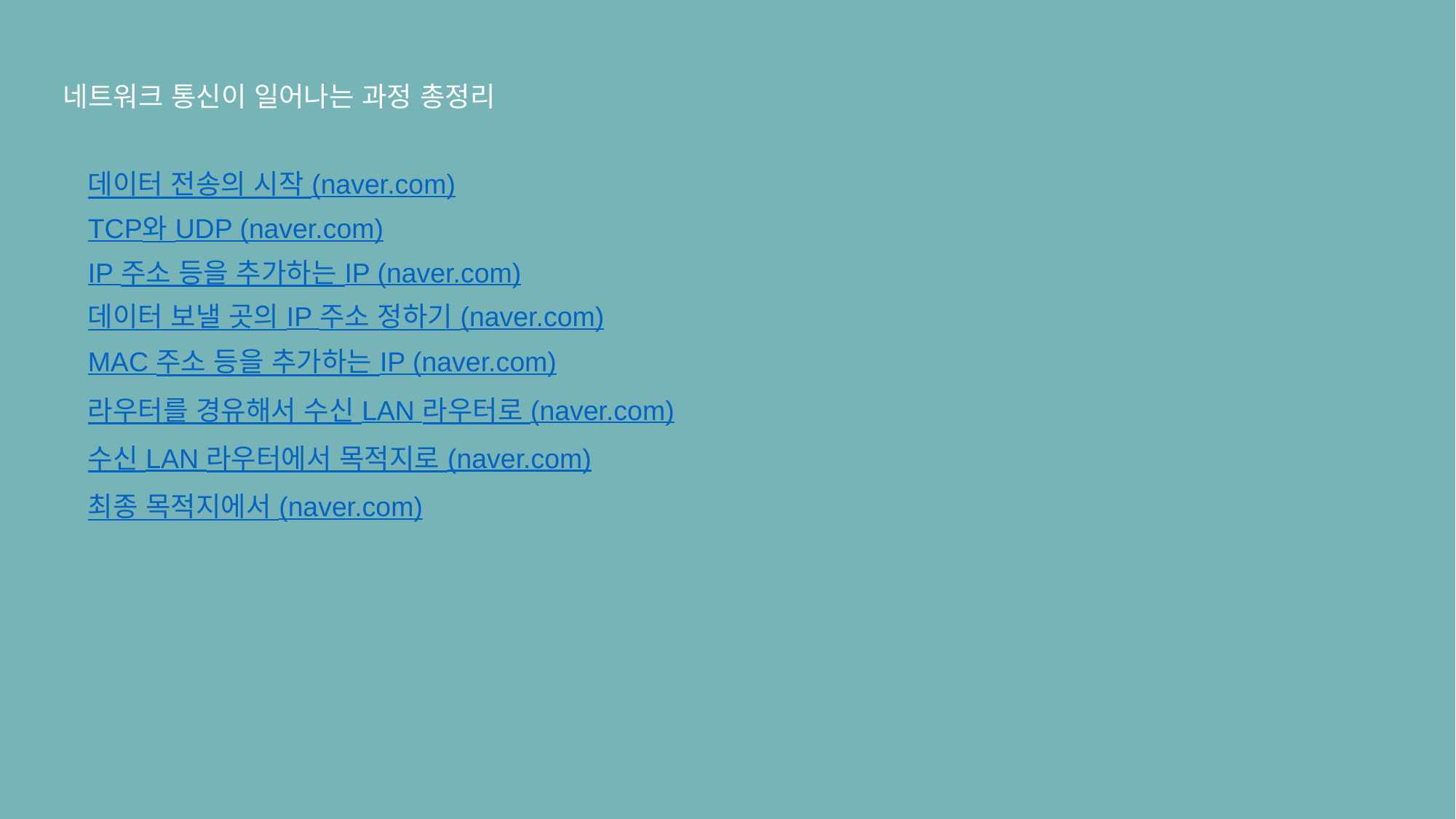

네트워크 통신이 일어나는 과정 총정리
데이터 전송의 시작 (naver.com)
TCP와 UDP (naver.com)
IP 주소 등을 추가하는 IP (naver.com)
데이터 보낼 곳의 IP 주소 정하기 (naver.com)
MAC 주소 등을 추가하는 IP (naver.com)
라우터를 경유해서 수신 LAN 라우터로 (naver.com)
수신 LAN 라우터에서 목적지로 (naver.com)
최종 목적지에서 (naver.com)